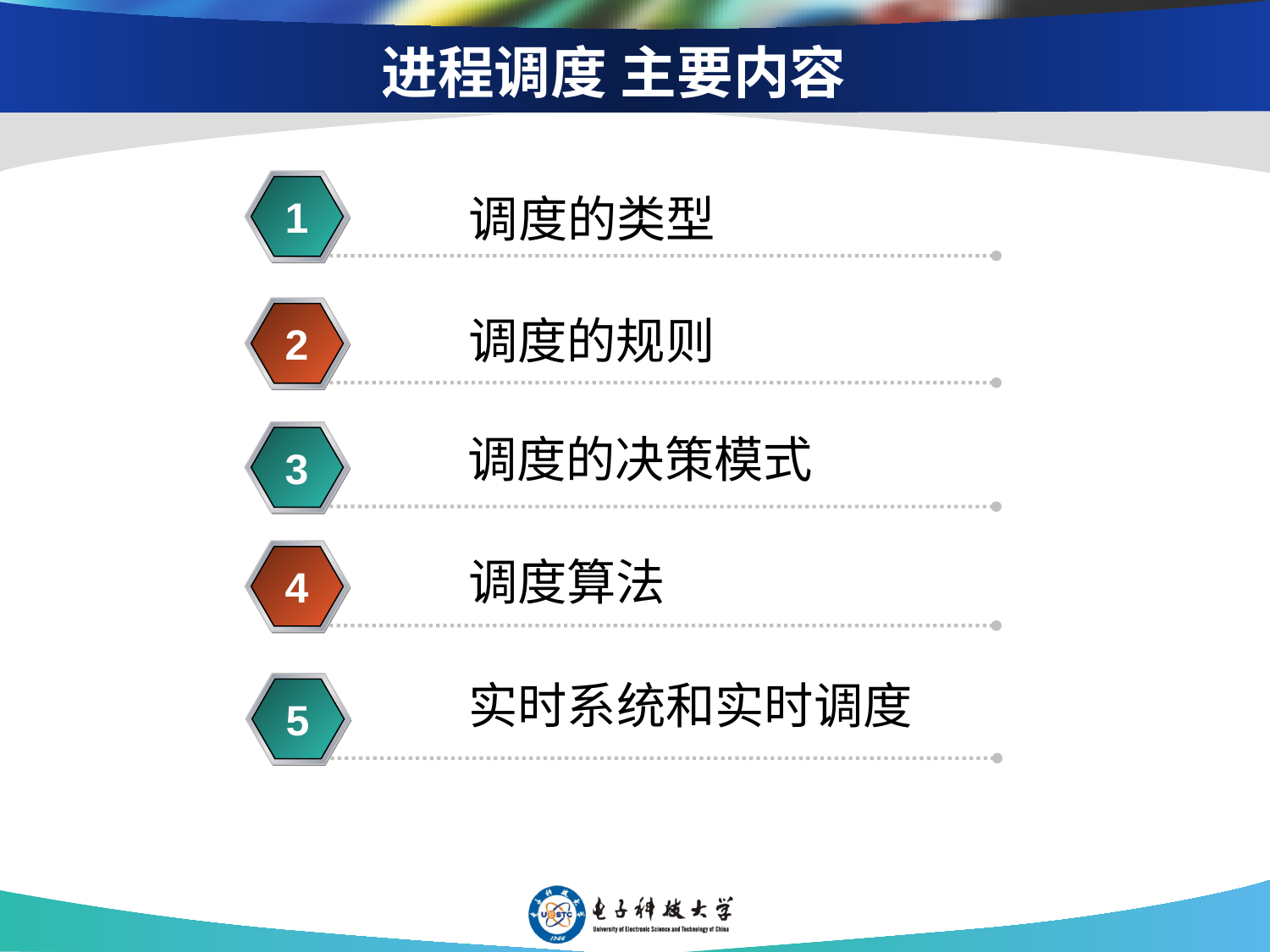

# 进程调度 主要内容

调度的类型
1

2

调度的规则

3

调度的决策模式

4

调度算法
实时系统和实时调度

5